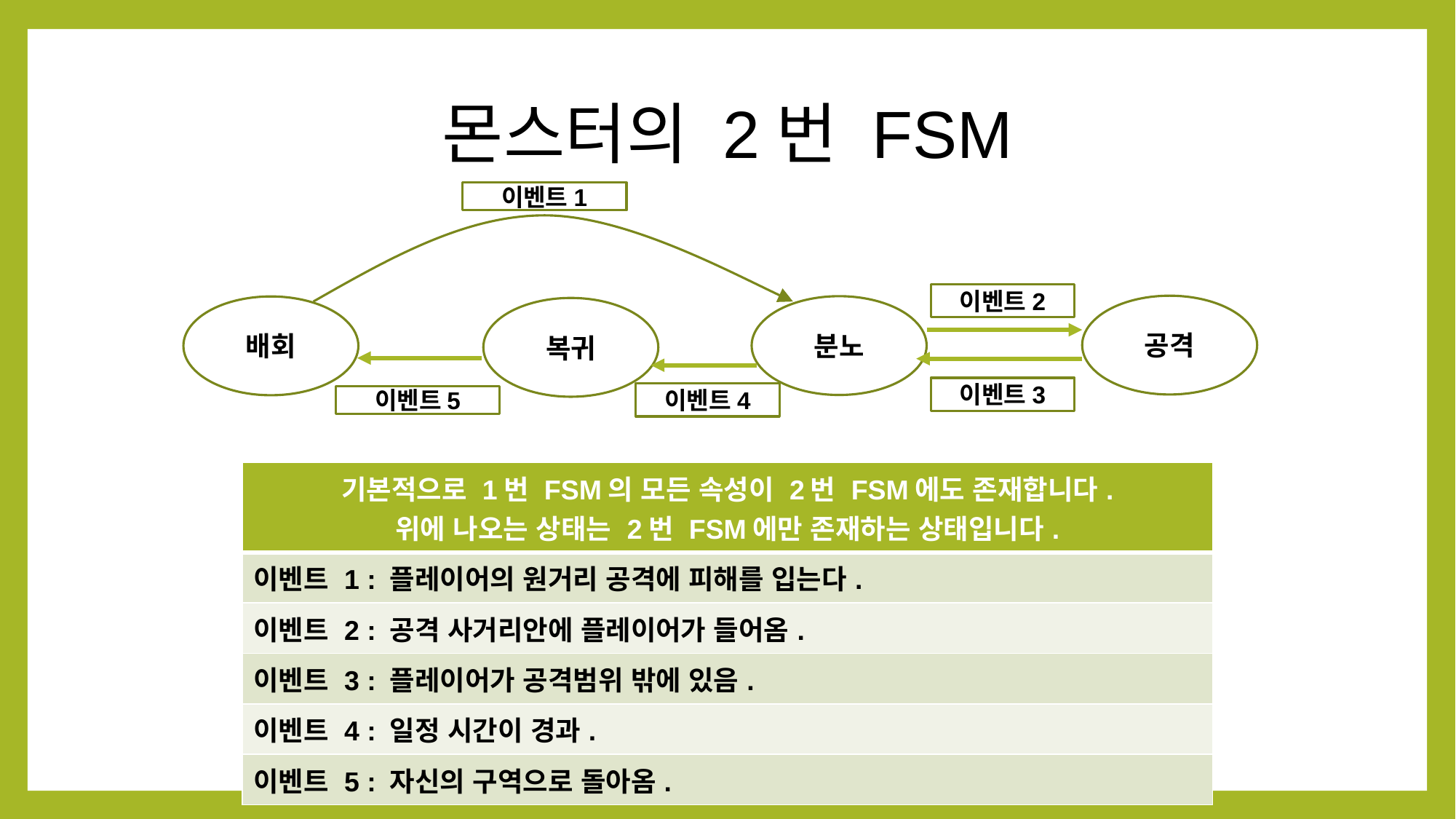

# 몬스터의 2번 FSM
이벤트1

이벤트2
공격
분노
배회
복귀
이벤트3
이벤트4
이벤트5
| 기본적으로 1번 FSM의 모든 속성이 2번 FSM에도 존재합니다. 위에 나오는 상태는 2번 FSM에만 존재하는 상태입니다. |
| --- |
| 이벤트 1 : 플레이어의 원거리 공격에 피해를 입는다. |
| 이벤트 2 : 공격 사거리안에 플레이어가 들어옴. |
| 이벤트 3 : 플레이어가 공격범위 밖에 있음. |
| 이벤트 4 : 일정 시간이 경과. |
| 이벤트 5 : 자신의 구역으로 돌아옴. |